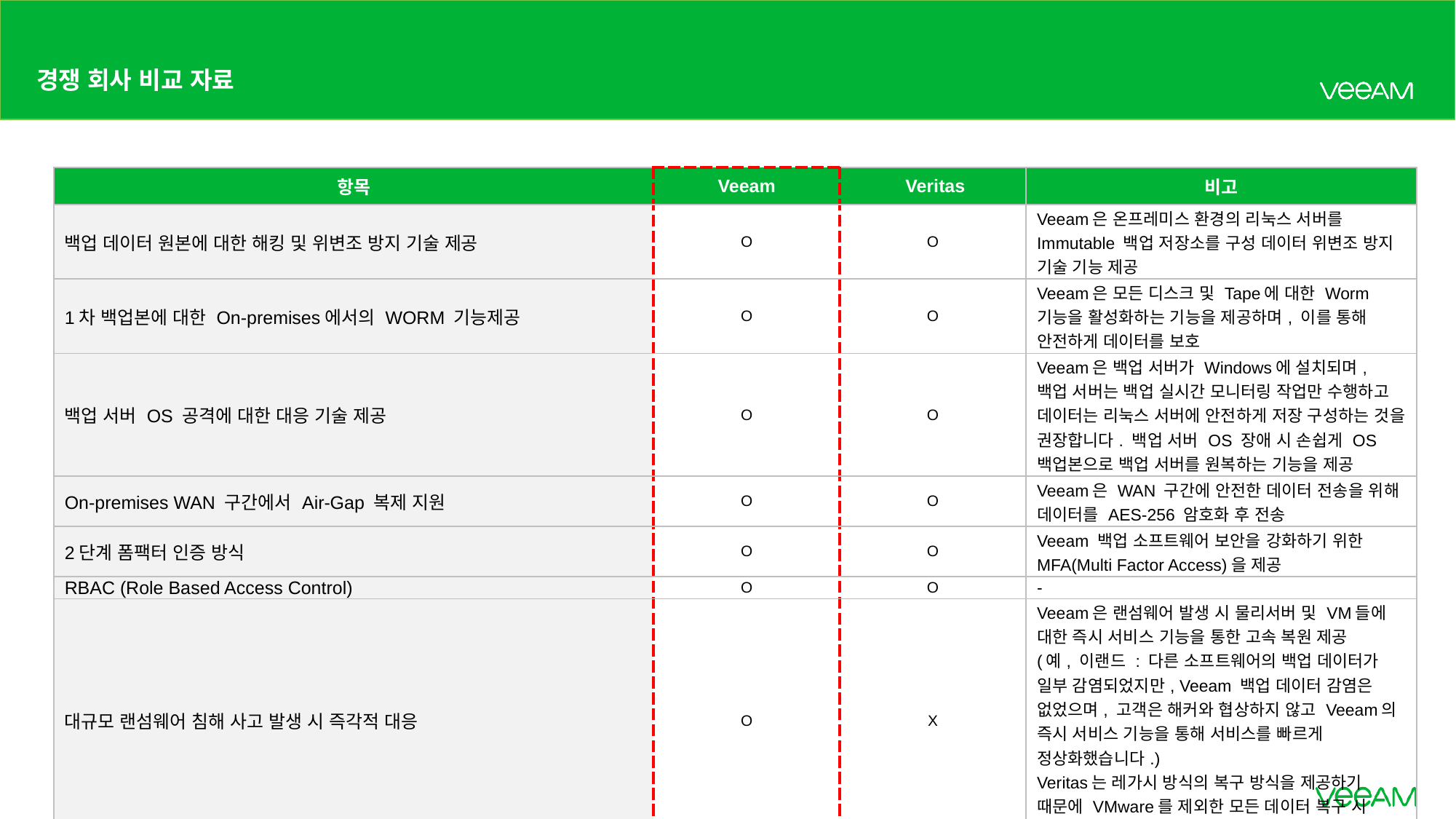

# 경쟁 회사 비교 자료
| 항목 | Veeam | Veritas | 비고 |
| --- | --- | --- | --- |
| 백업 데이터 원본에 대한 해킹 및 위변조 방지 기술 제공 | O | O | Veeam은 온프레미스 환경의 리눅스 서버를 Immutable 백업 저장소를 구성 데이터 위변조 방지 기술 기능 제공 |
| 1차 백업본에 대한 On-premises에서의 WORM 기능제공 | O | O | Veeam은 모든 디스크 및 Tape에 대한 Worm 기능을 활성화하는 기능을 제공하며, 이를 통해 안전하게 데이터를 보호 |
| 백업 서버 OS 공격에 대한 대응 기술 제공 | O | O | Veeam은 백업 서버가 Windows에 설치되며, 백업 서버는 백업 실시간 모니터링 작업만 수행하고 데이터는 리눅스 서버에 안전하게 저장 구성하는 것을 권장합니다. 백업 서버 OS 장애 시 손쉽게 OS 백업본으로 백업 서버를 원복하는 기능을 제공 |
| On-premises WAN 구간에서 Air-Gap 복제 지원 | O | O | Veeam은 WAN 구간에 안전한 데이터 전송을 위해 데이터를 AES-256 암호화 후 전송 |
| 2단계 폼팩터 인증 방식 | O | O | Veeam 백업 소프트웨어 보안을 강화하기 위한 MFA(Multi Factor Access)을 제공 |
| RBAC (Role Based Access Control) | O | O | - |
| 대규모 랜섬웨어 침해 사고 발생 시 즉각적 대응 | O | X | Veeam은 랜섬웨어 발생 시 물리서버 및 VM들에 대한 즉시 서비스 기능을 통한 고속 복원 제공 (예, 이랜드 : 다른 소프트웨어의 백업 데이터가 일부 감염되었지만, Veeam 백업 데이터 감염은 없었으며, 고객은 해커와 협상하지 않고 Veeam의 즉시 서비스 기능을 통해 서비스를 빠르게 정상화했습니다.) Veritas는 레가시 방식의 복구 방식을 제공하기 때문에 VMware를 제외한 모든 데이터 복구 시 장시간 필요 |